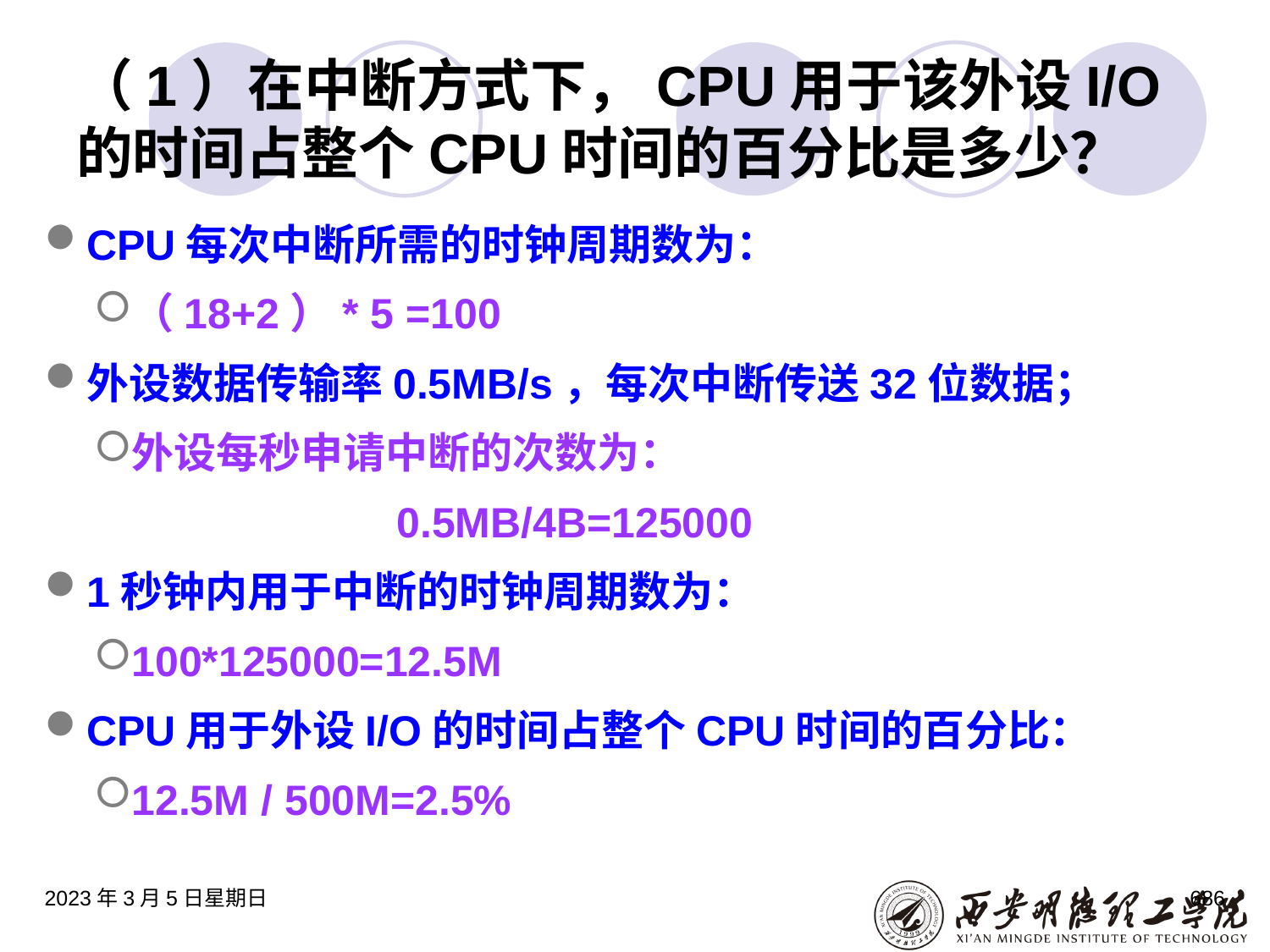

# （1）在中断方式下，CPU用于该外设I/O的时间占整个CPU时间的百分比是多少？
CPU每次中断所需的时钟周期数为：
（18+2）* 5 =100
外设数据传输率0.5MB/s，每次中断传送32位数据；
外设每秒申请中断的次数为：
			 0.5MB/4B=125000
1秒钟内用于中断的时钟周期数为：
100*125000=12.5M
CPU用于外设I/O的时间占整个CPU时间的百分比：
12.5M / 500M=2.5%
2023年3月5日星期日
686